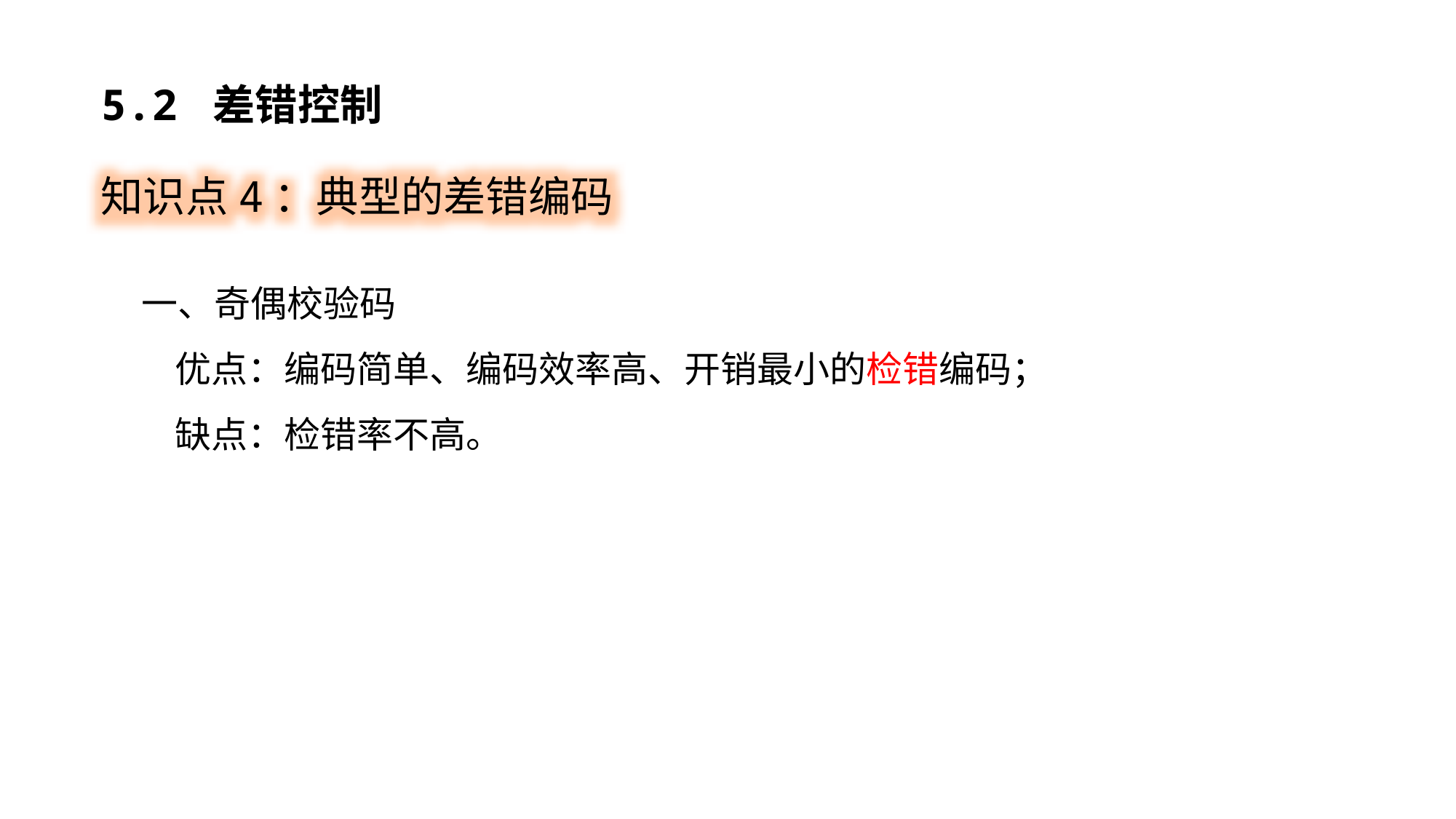

5.2 差错控制
知识点4：典型的差错编码
一、奇偶校验码
   优点：编码简单、编码效率高、开销最小的检错编码；
   缺点：检错率不高。